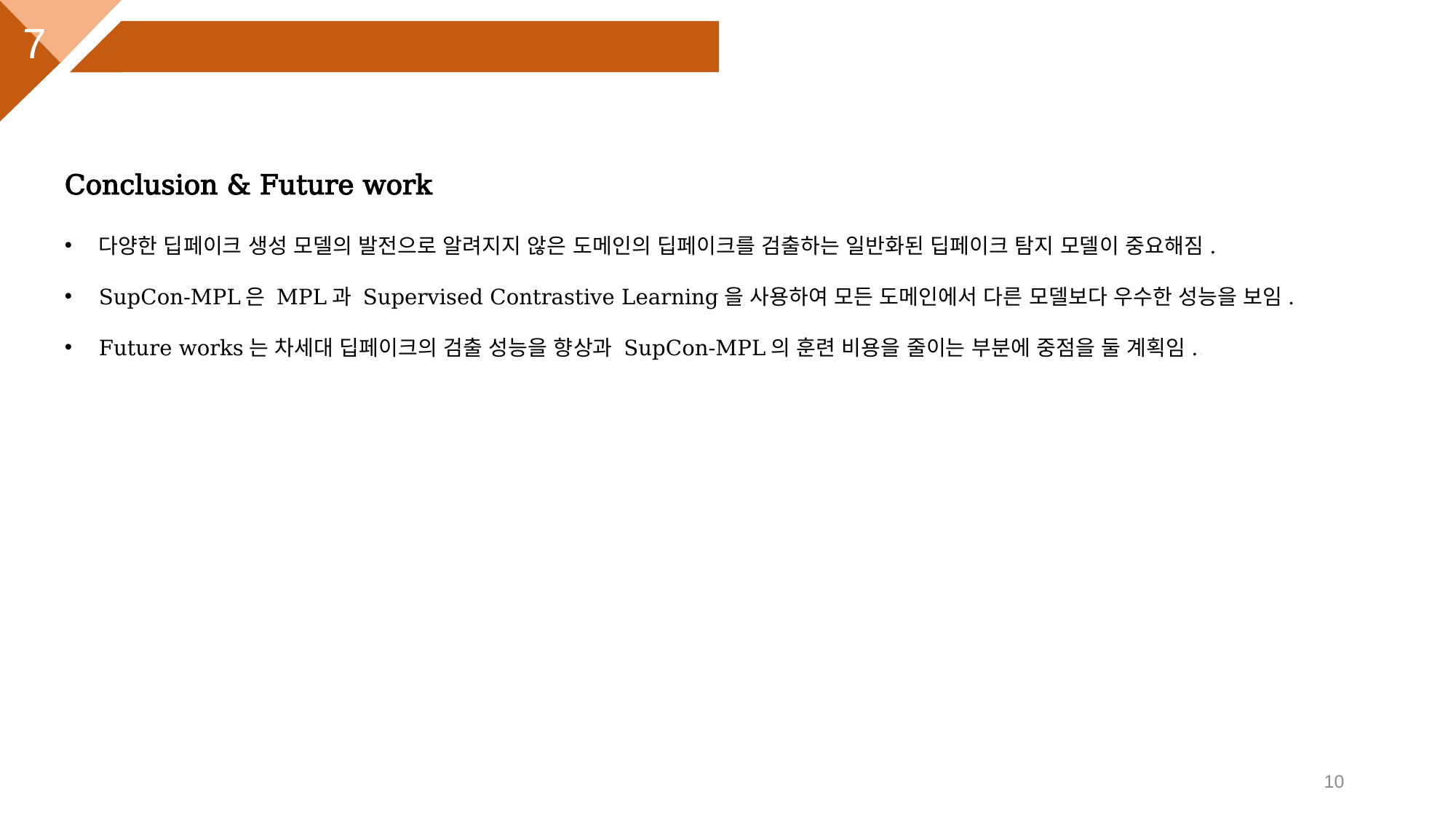

7

Conclusion
Conclusion & Future work

다양한 딥페이크 생성 모델의 발전으로 알려지지 않은 도메인의 딥페이크를 검출하는 일반화된 딥페이크 탐지 모델이 중요해짐.

SupCon-MPL은 MPL과 Supervised Contrastive Learning을 사용하여 모든 도메인에서 다른 모델보다 우수한 성능을 보임.

Future works는 차세대 딥페이크의 검출 성능을 향상과 SupCon-MPL의 훈련 비용을 줄이는 부분에 중점을 둘 계획임..
10